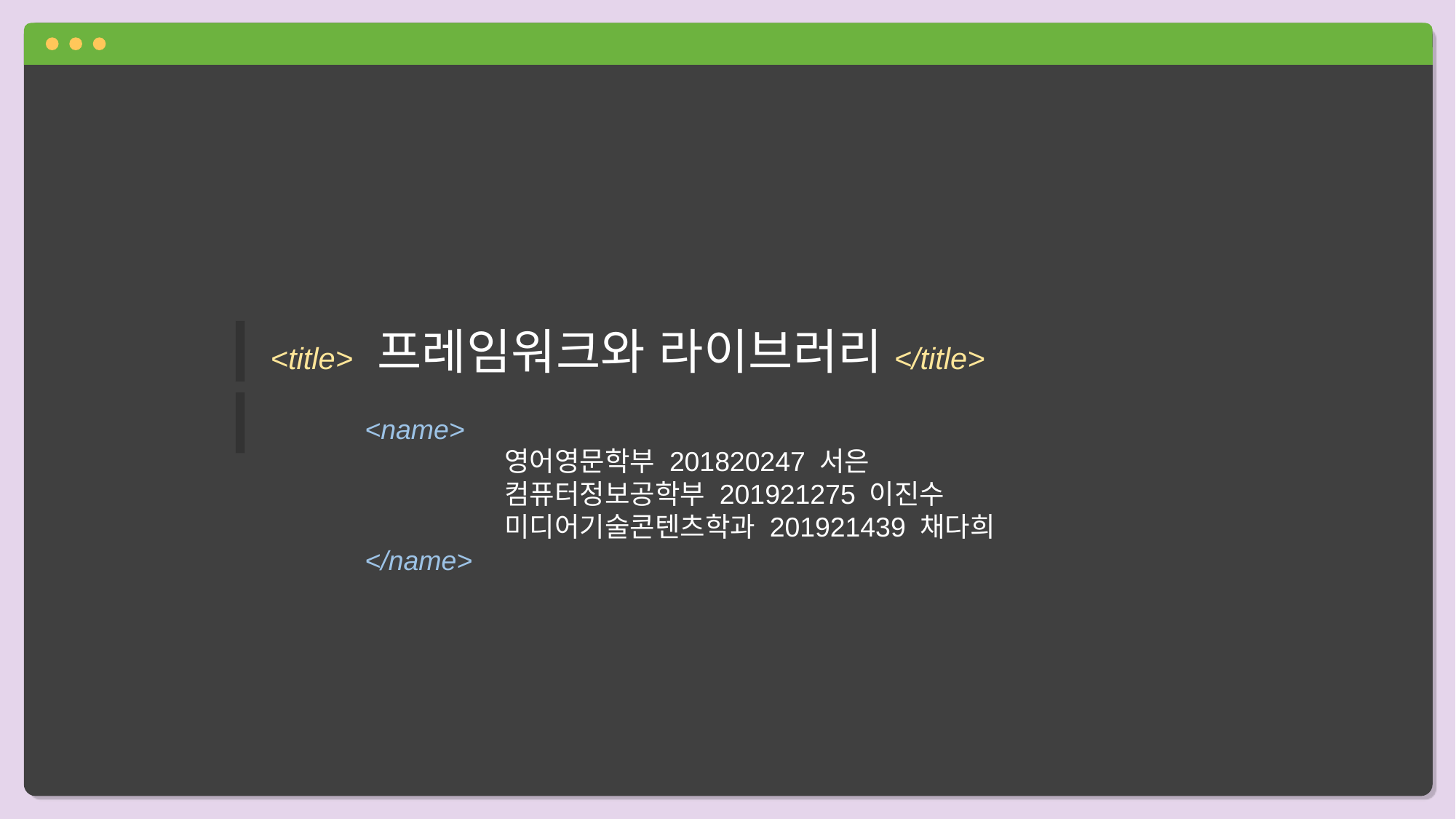

<title>  프레임워크와 라이브러리  </title>

<name>

</name>
영어영문학부 201820247 서은
컴퓨터정보공학부 201921275 이진수
미디어기술콘텐츠학과 201921439 채다희